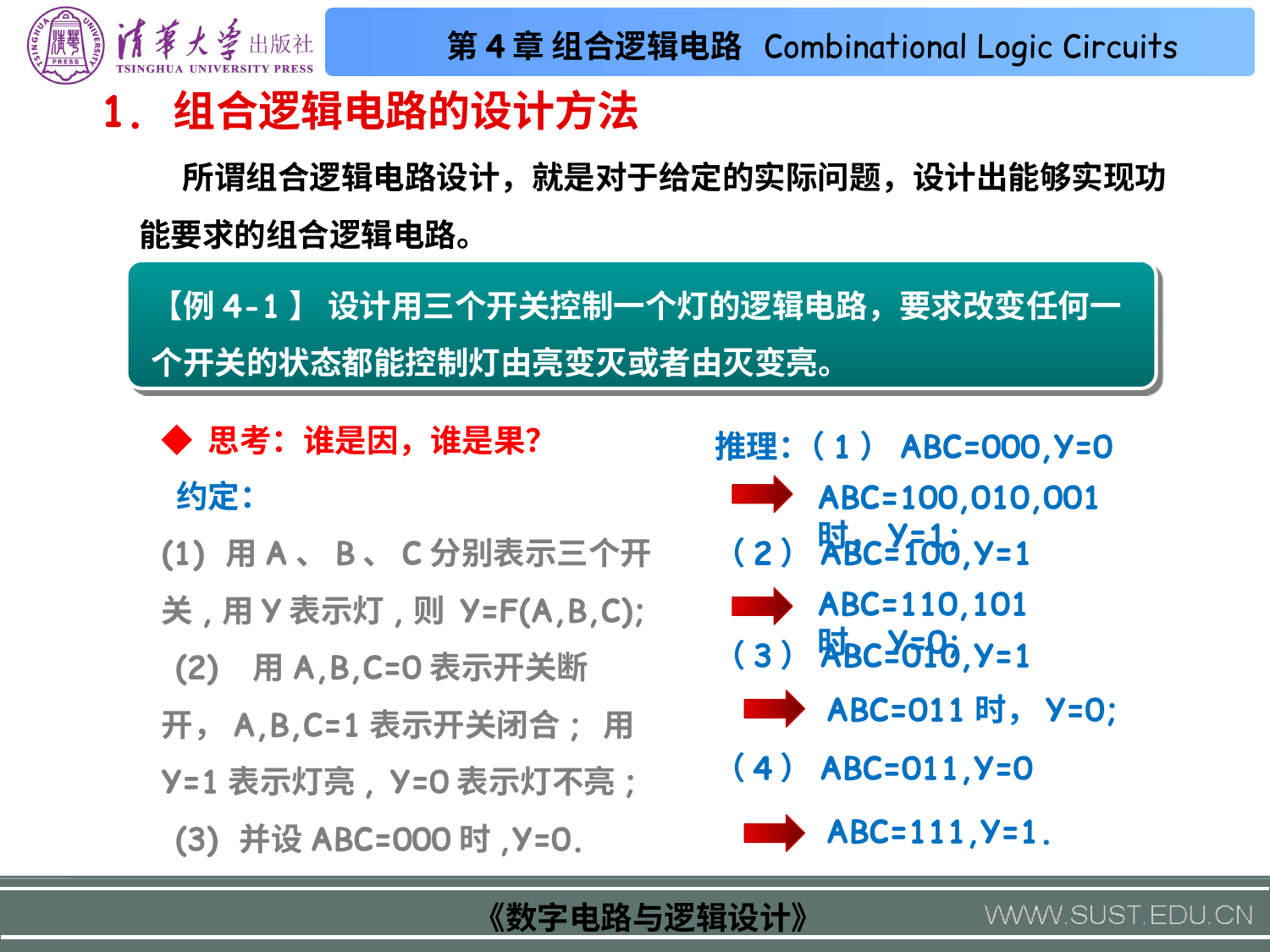

1. 组合逻辑电路的设计方法
     所谓组合逻辑电路设计，就是对于给定的实际问题，设计出能够实现功能要求的组合逻辑电路。

【例4-1】 设计用三个开关控制一个灯的逻辑电路，要求改变任何一个开关的状态都能控制灯由亮变灭或者由灭变亮。
◆ 思考：谁是因，谁是果？
推理：
（1）ABC=000,Y=0
 约定：
(1) 用A、B、C分别表示三个开关,用Y表示灯,则 Y=F(A,B,C);
 (2)  用A,B,C=0表示开关断开，A,B,C=1表示开关闭合; 用Y=1表示灯亮, Y=0表示灯不亮;
 (3) 并设ABC=000时,Y=0.
ABC=100,010,001时，Y=1;

（2）ABC=100,Y=1
ABC=110,101时，Y=0;

（3）ABC=010,Y=1
ABC=011时，Y=0;

（4）ABC=011,Y=0
ABC=111,Y=1.